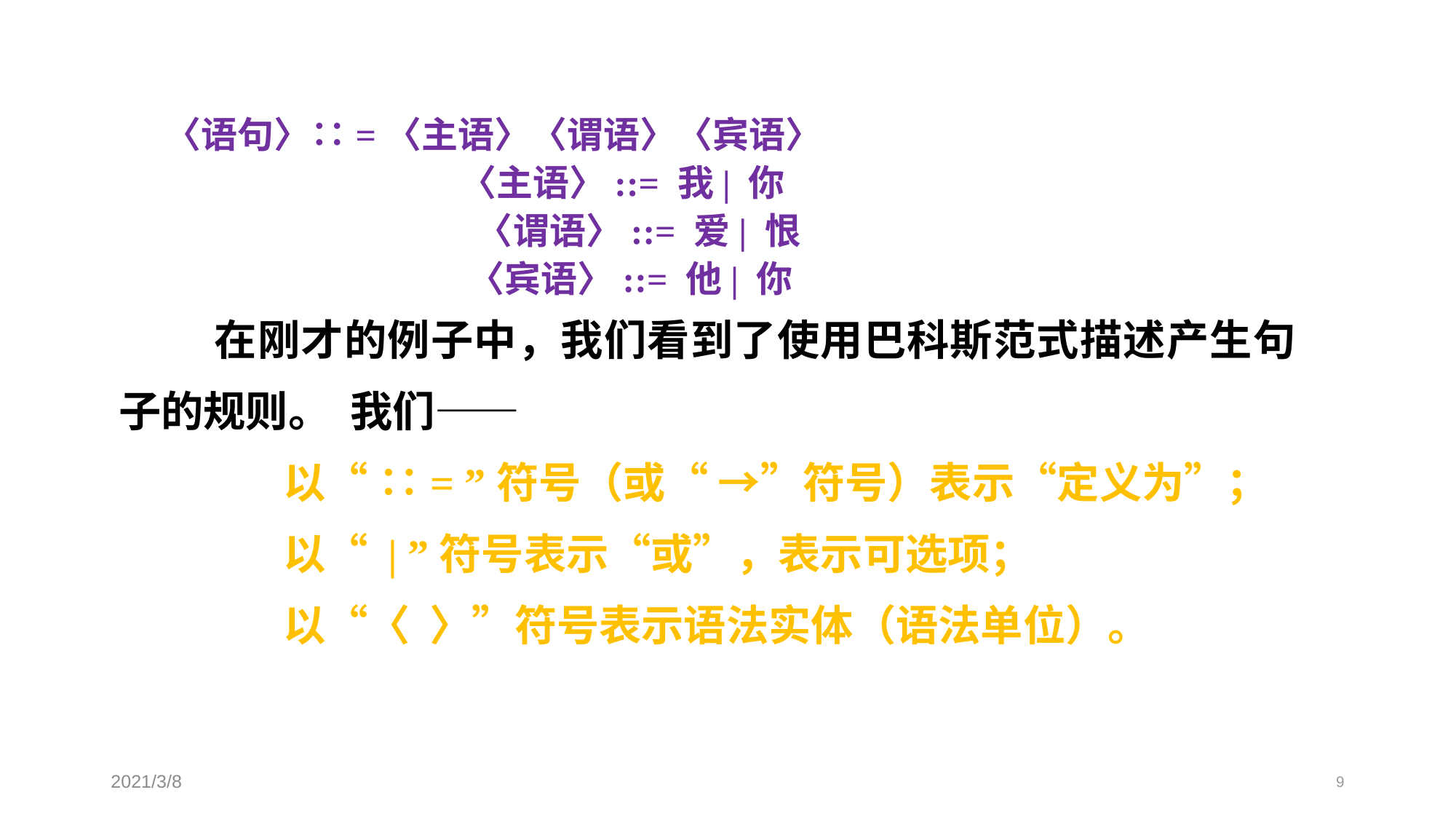

〈语句〉∷=〈主语〉〈谓语〉〈宾语〉
                                   〈主语〉::= 我| 你
                                     〈谓语〉::= 爱| 恨
                                    〈宾语〉::= 他| 你
        在刚才的例子中，我们看到了使用巴科斯范式描述产生句子的规则。  我们——
                以“ ∷= ”符号（或“ →”符号）表示“定义为”；
                以“ | ”符号表示“或”，表示可选项；
                以“〈  〉”符号表示语法实体（语法单位）。

2021/3/8
9